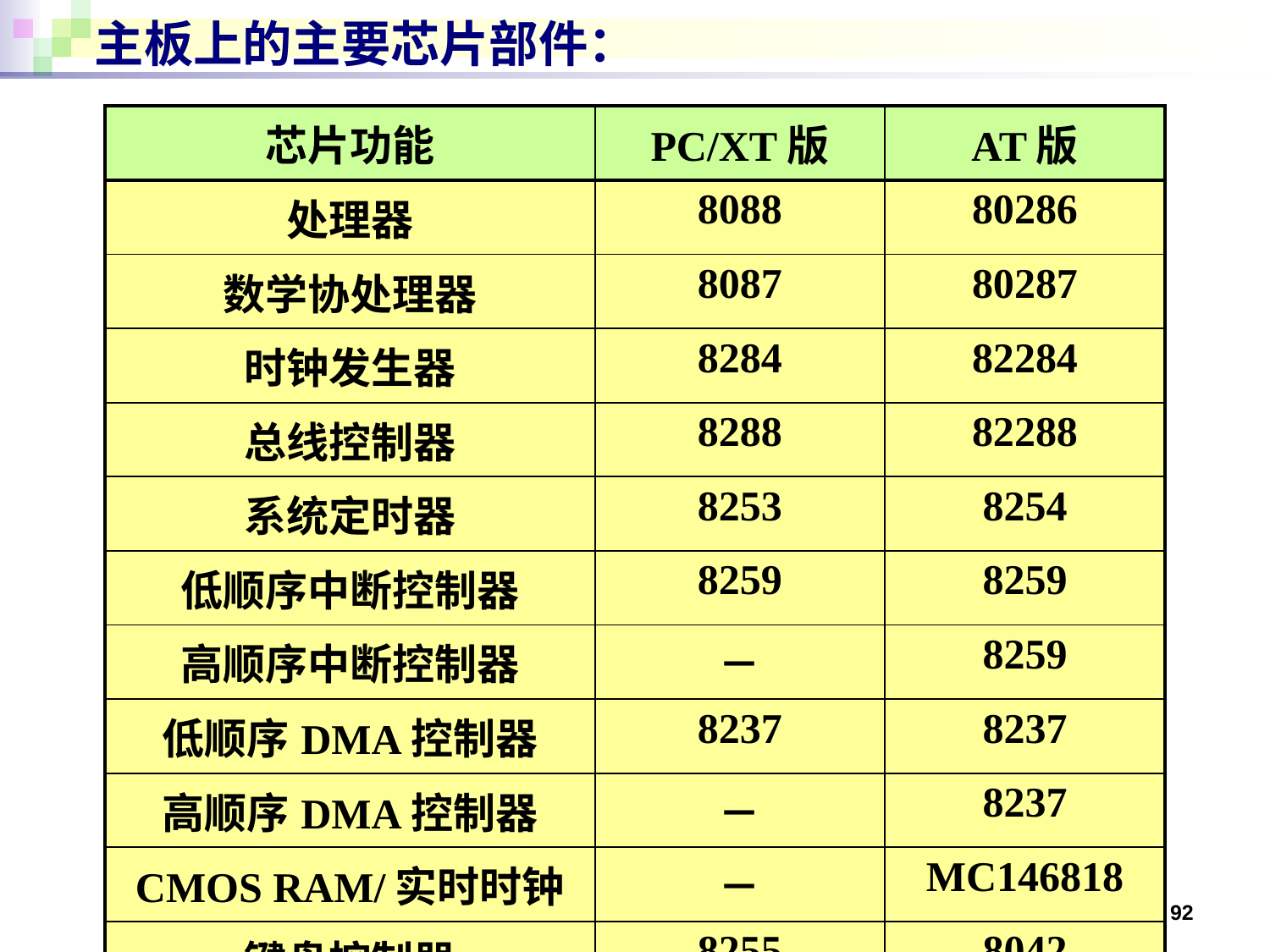

# 主板上的主要芯片部件：
| 芯片功能 | PC/XT版 | AT版 |
| --- | --- | --- |
| 处理器 | 8088 | 80286 |
| 数学协处理器 | 8087 | 80287 |
| 时钟发生器 | 8284 | 82284 |
| 总线控制器 | 8288 | 82288 |
| 系统定时器 | 8253 | 8254 |
| 低顺序中断控制器 | 8259 | 8259 |
| 高顺序中断控制器 | － | 8259 |
| 低顺序DMA控制器 | 8237 | 8237 |
| 高顺序DMA控制器 | － | 8237 |
| CMOS RAM/实时时钟 | － | MC146818 |
| 键盘控制器 | 8255 | 8042 |
92